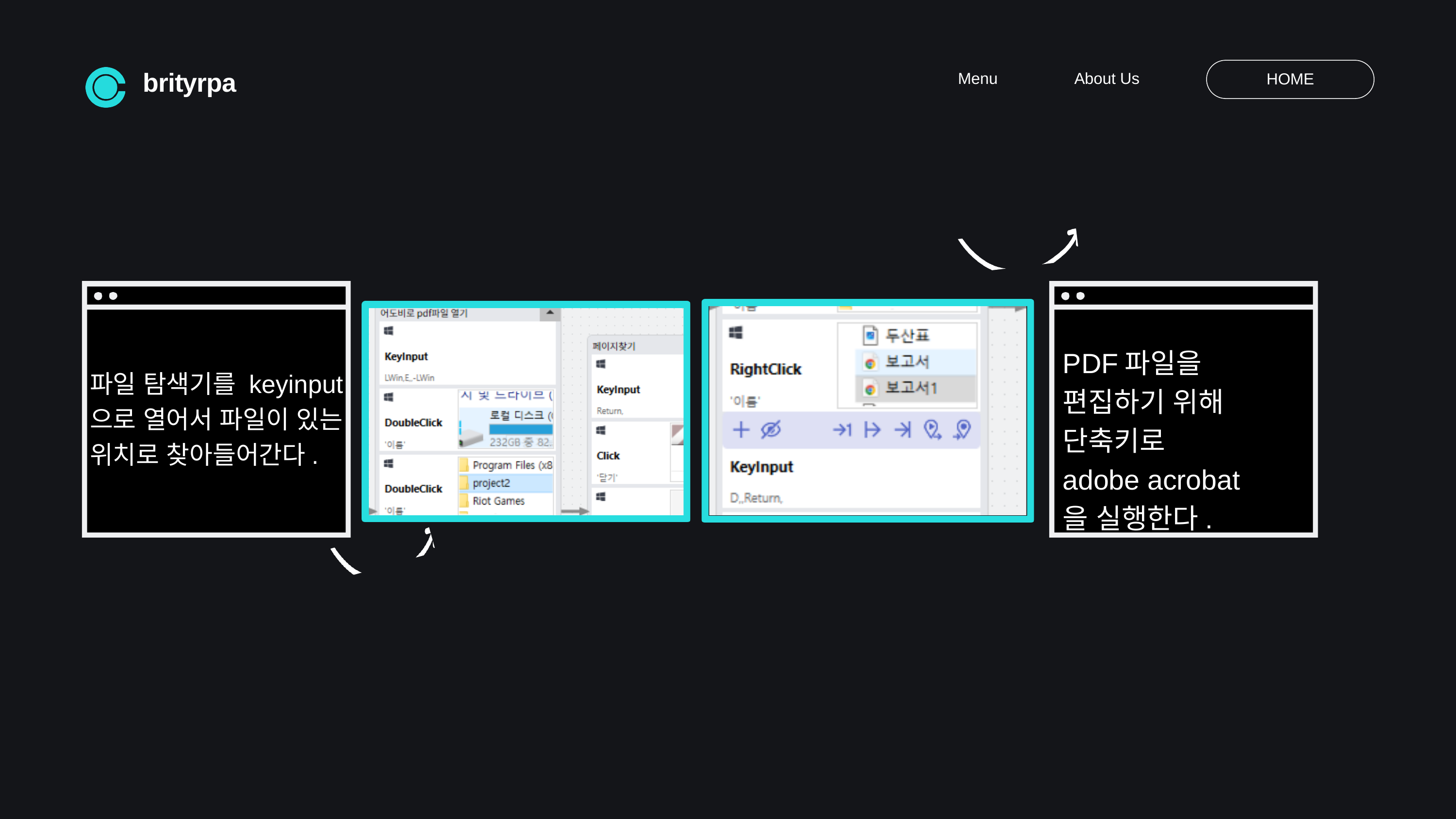

Menu
About Us
HOME
brityrpa

PDF파일을 편집하기 위해 단축키로
adobe acrobat
을 실행한다.

파일 탐색기를 keyinput
으로 열어서 파일이 있는 위치로 찾아들어간다.